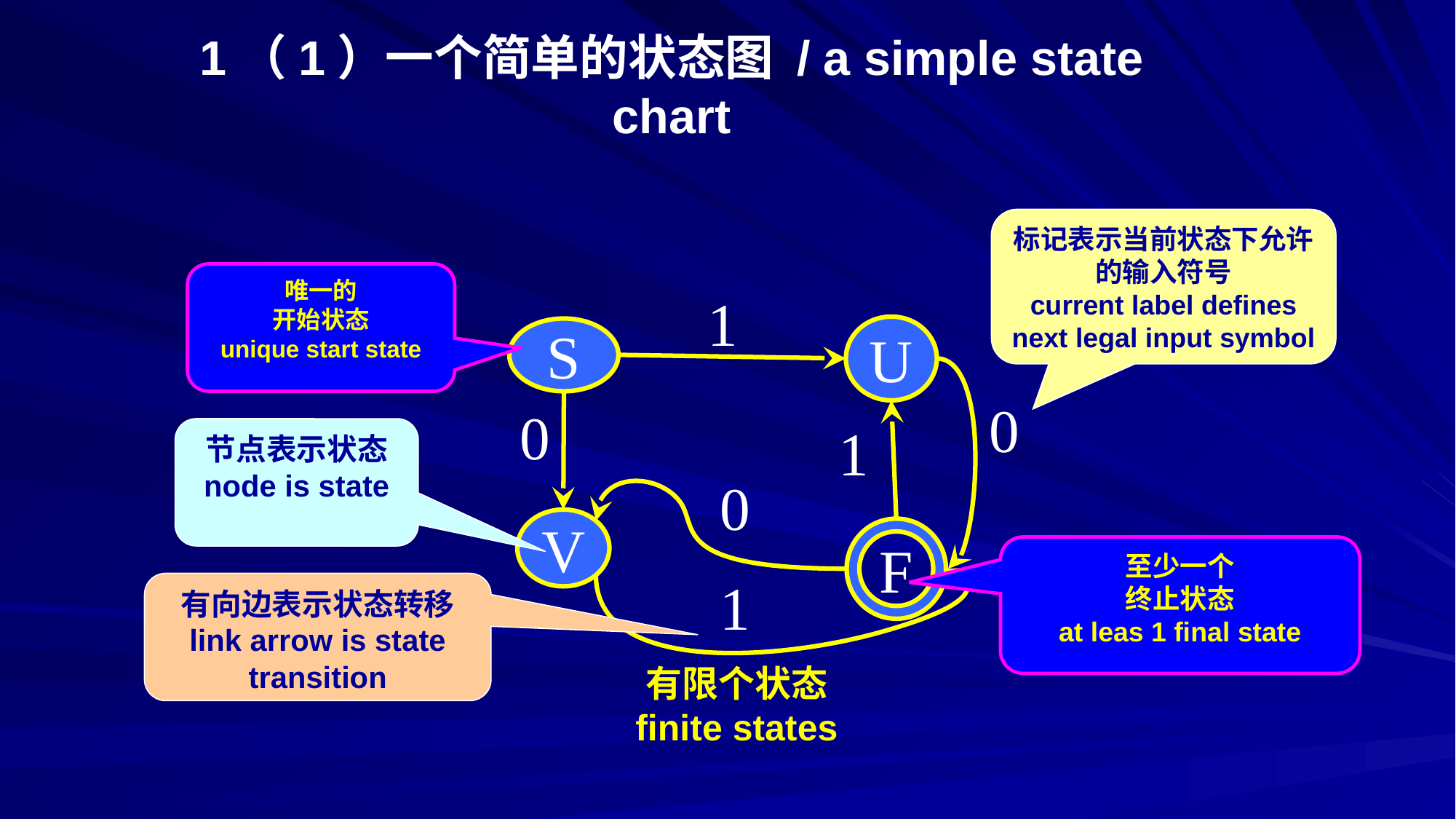

# 1（1）一个简单的状态图 / a simple state chart
标记表示当前状态下允许的输入符号
current label defines next legal input symbol
唯一的
开始状态
unique start state
1
U
S
0
0
1
节点表示状态
node is state
0
V
F
至少一个
终止状态
at leas 1 final state
1
有向边表示状态转移
link arrow is state transition
有限个状态
finite states
8